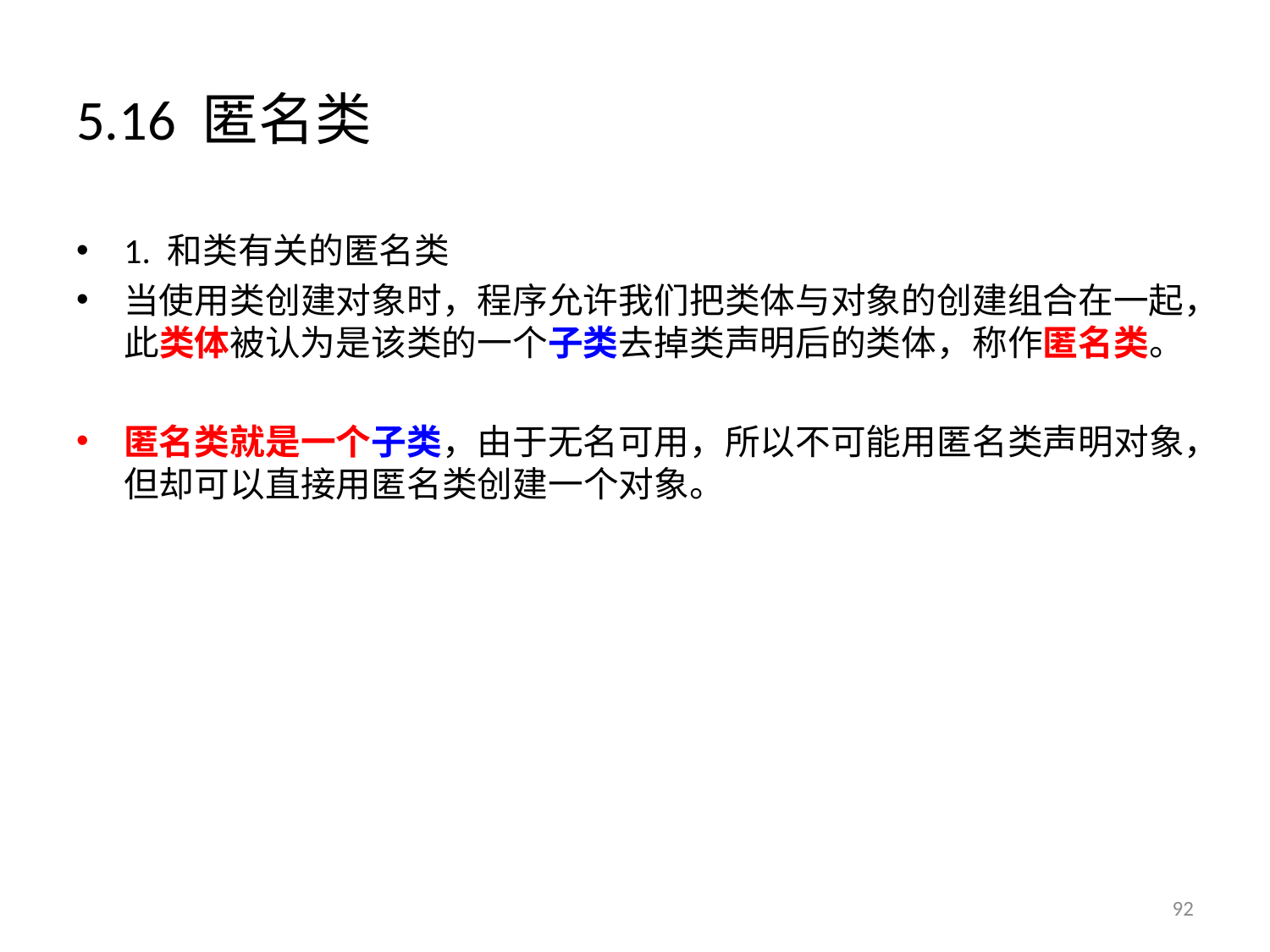

# 5.16 匿名类
1. 和类有关的匿名类
当使用类创建对象时，程序允许我们把类体与对象的创建组合在一起，此类体被认为是该类的一个子类去掉类声明后的类体，称作匿名类。

匿名类就是一个子类，由于无名可用，所以不可能用匿名类声明对象，但却可以直接用匿名类创建一个对象。
92